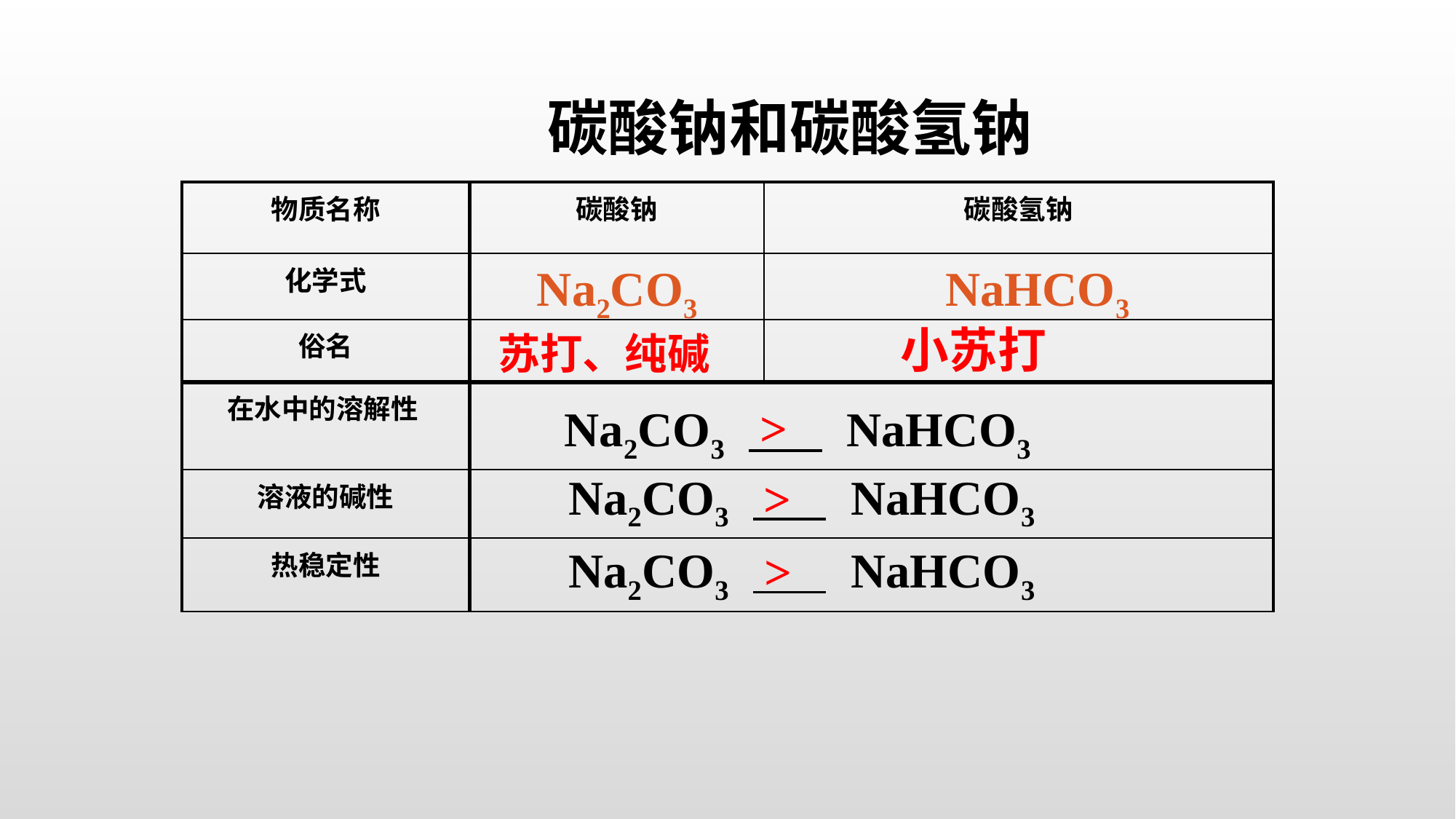

碳酸钠和碳酸氢钠
| 物质名称 | 碳酸钠 | 碳酸氢钠 |
| --- | --- | --- |
| 化学式 |  |  |
| 俗名 |  |  |
| 在水中的溶解性 |  |  |
| 溶液的碱性 |  |  |
| 热稳定性 |  |  |
 Na2CO3
 NaHCO3
小苏打
苏打、纯碱

>
 Na2CO3          NaHCO3
 Na2CO3          NaHCO3
>
 Na2CO3          NaHCO3
>